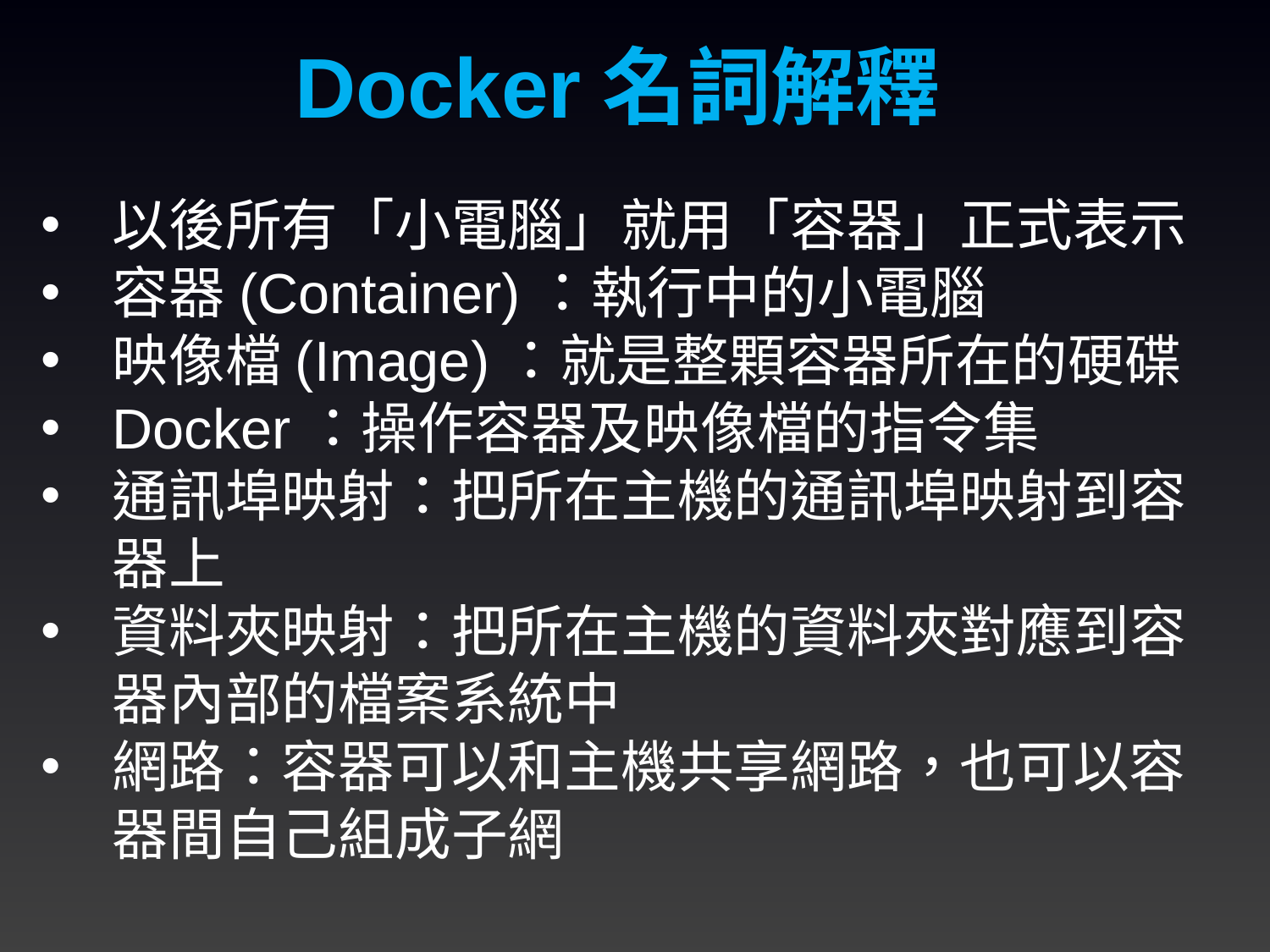

Docker名詞解釋
以後所有「小電腦」就用「容器」正式表示
容器(Container)：執行中的小電腦
映像檔(Image)：就是整顆容器所在的硬碟
Docker：操作容器及映像檔的指令集
通訊埠映射：把所在主機的通訊埠映射到容器上
資料夾映射：把所在主機的資料夾對應到容器內部的檔案系統中
網路：容器可以和主機共享網路，也可以容器間自己組成子網